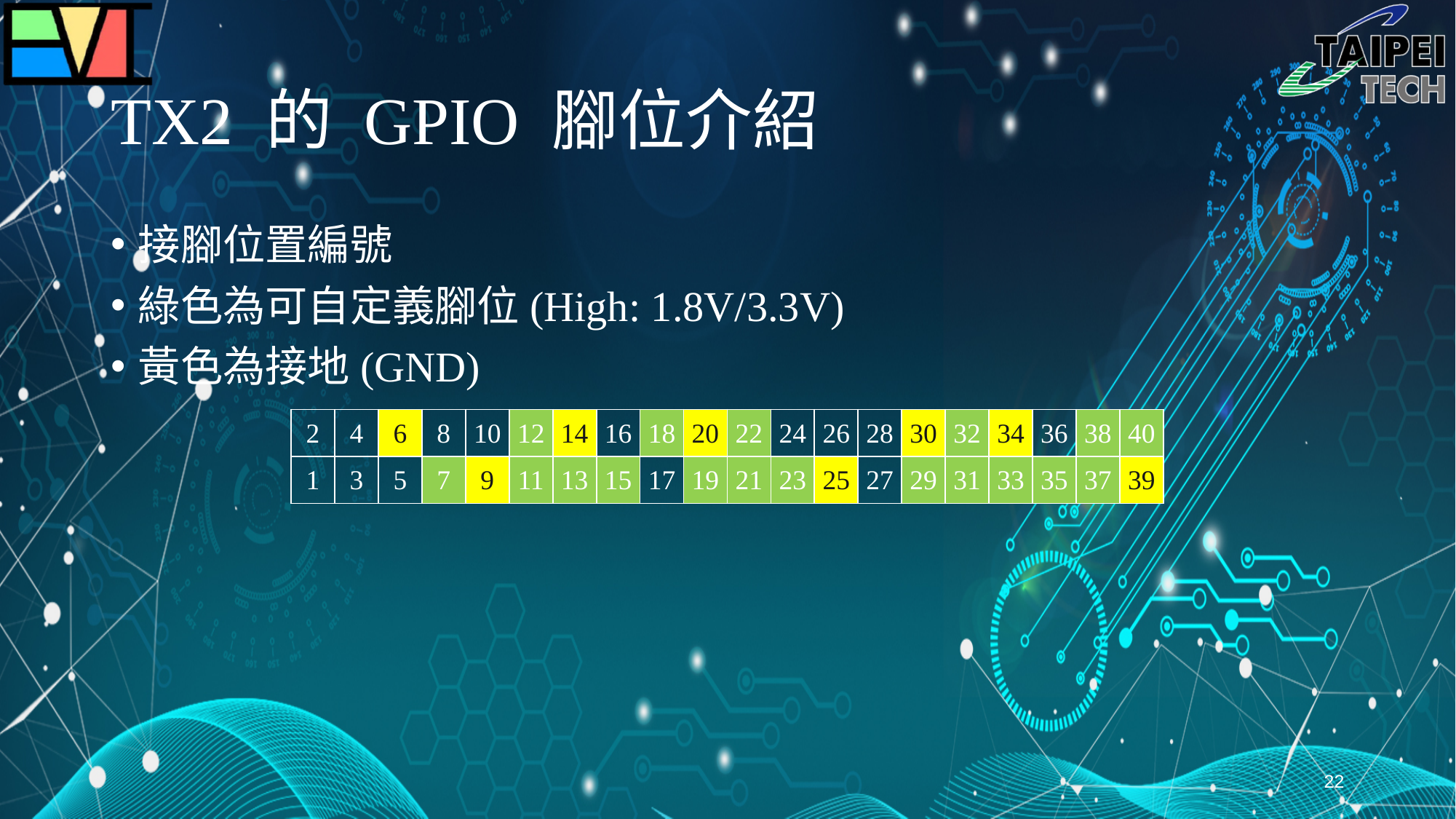

# TX2 的 GPIO 腳位介紹
接腳位置編號
綠色為可自定義腳位(High: 1.8V/3.3V)
黃色為接地(GND)
| 2 | 4 | 6 | 8 | 10 | 12 | 14 | 16 | 18 | 20 | 22 | 24 | 26 | 28 | 30 | 32 | 34 | 36 | 38 | 40 |
| --- | --- | --- | --- | --- | --- | --- | --- | --- | --- | --- | --- | --- | --- | --- | --- | --- | --- | --- | --- |
| 1 | 3 | 5 | 7 | 9 | 11 | 13 | 15 | 17 | 19 | 21 | 23 | 25 | 27 | 29 | 31 | 33 | 35 | 37 | 39 |
22